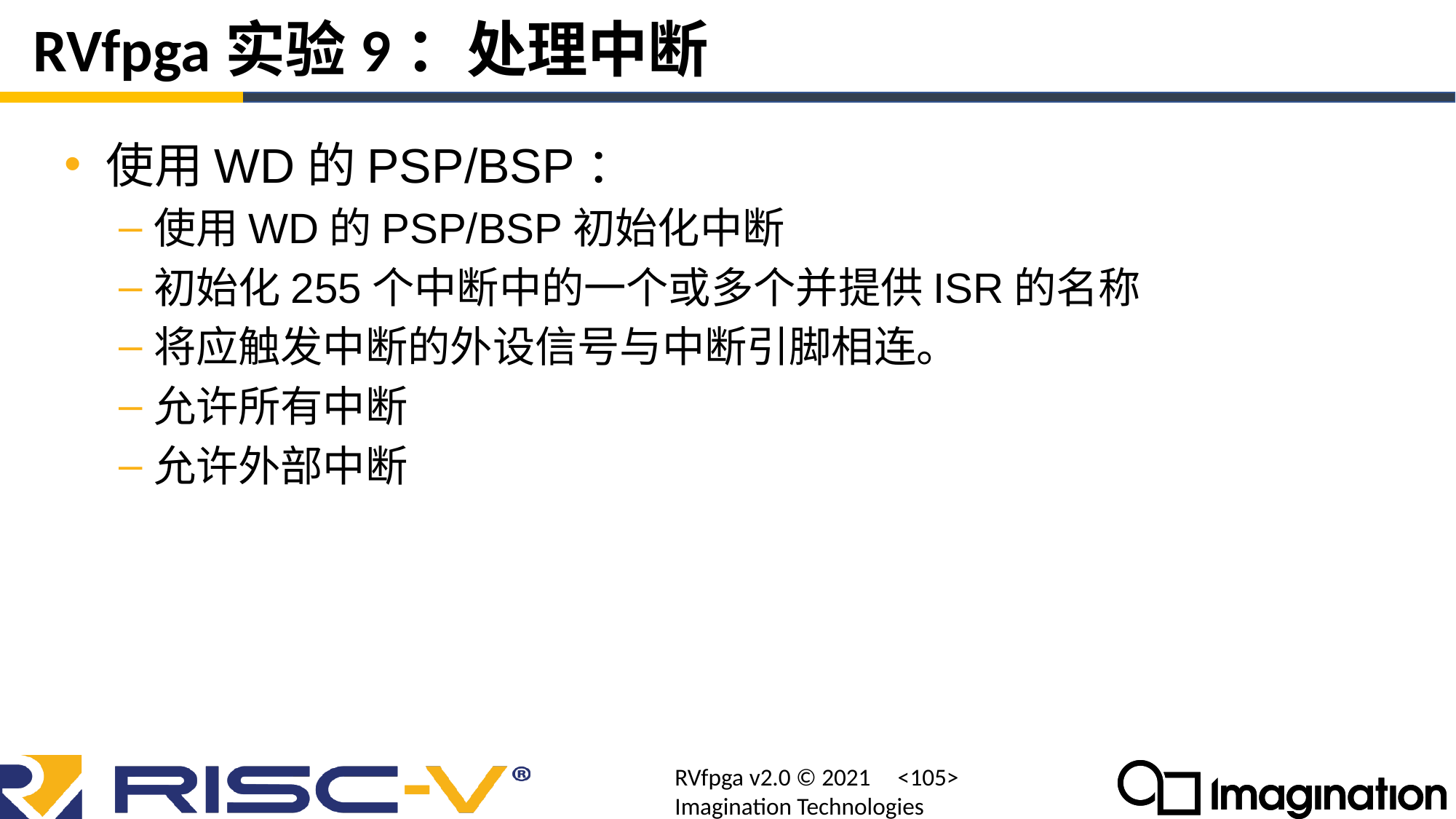

# RVfpga实验9：处理中断
使用WD的PSP/BSP：
使用WD的PSP/BSP初始化中断
初始化255个中断中的一个或多个并提供ISR的名称
将应触发中断的外设信号与中断引脚相连。
允许所有中断
允许外部中断